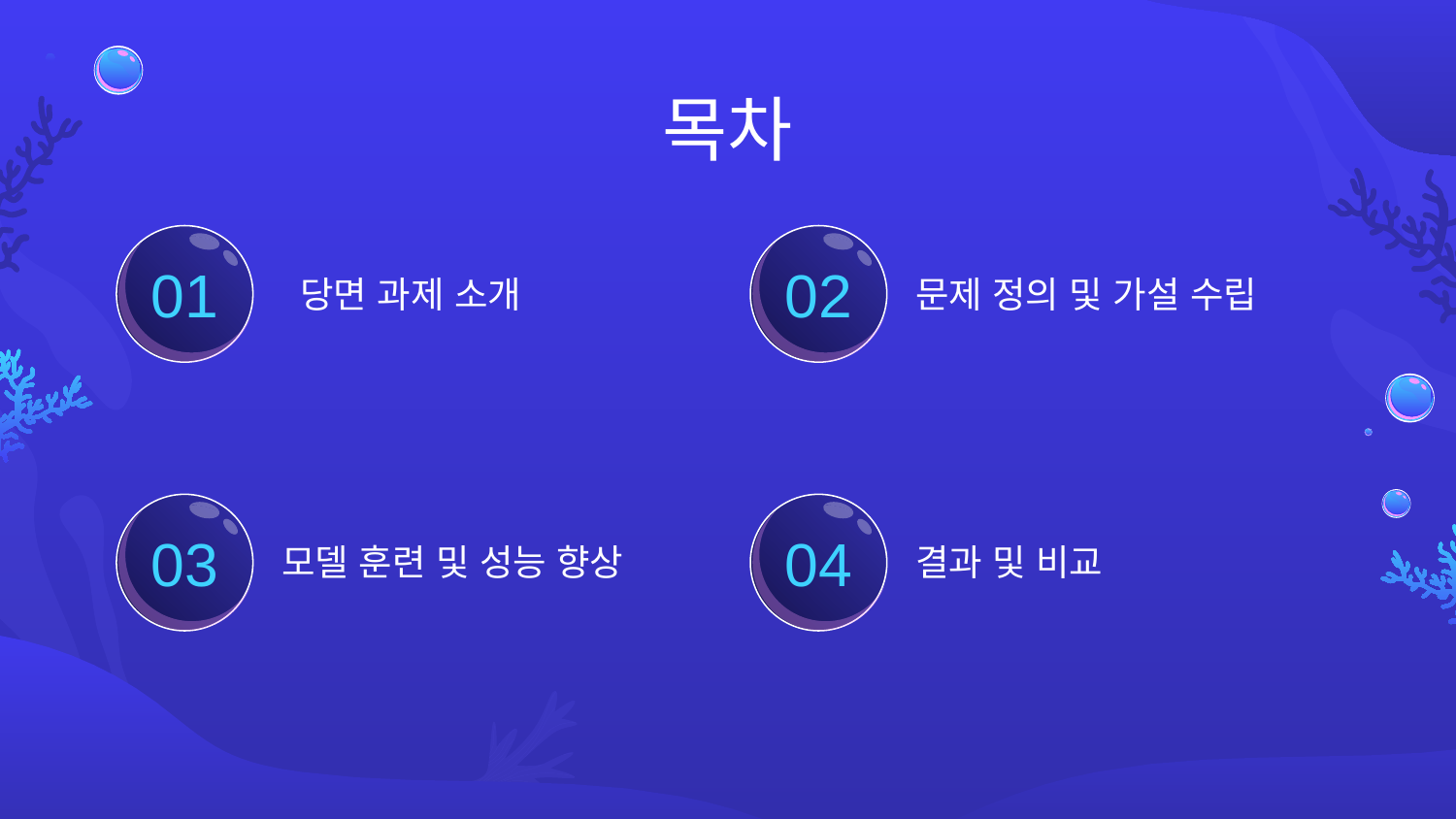

# 목차

01
 당면 과제 소개
02
문제 정의 및 가설 수립

03
04
모델 훈련 및 성능 향상
결과 및 비교